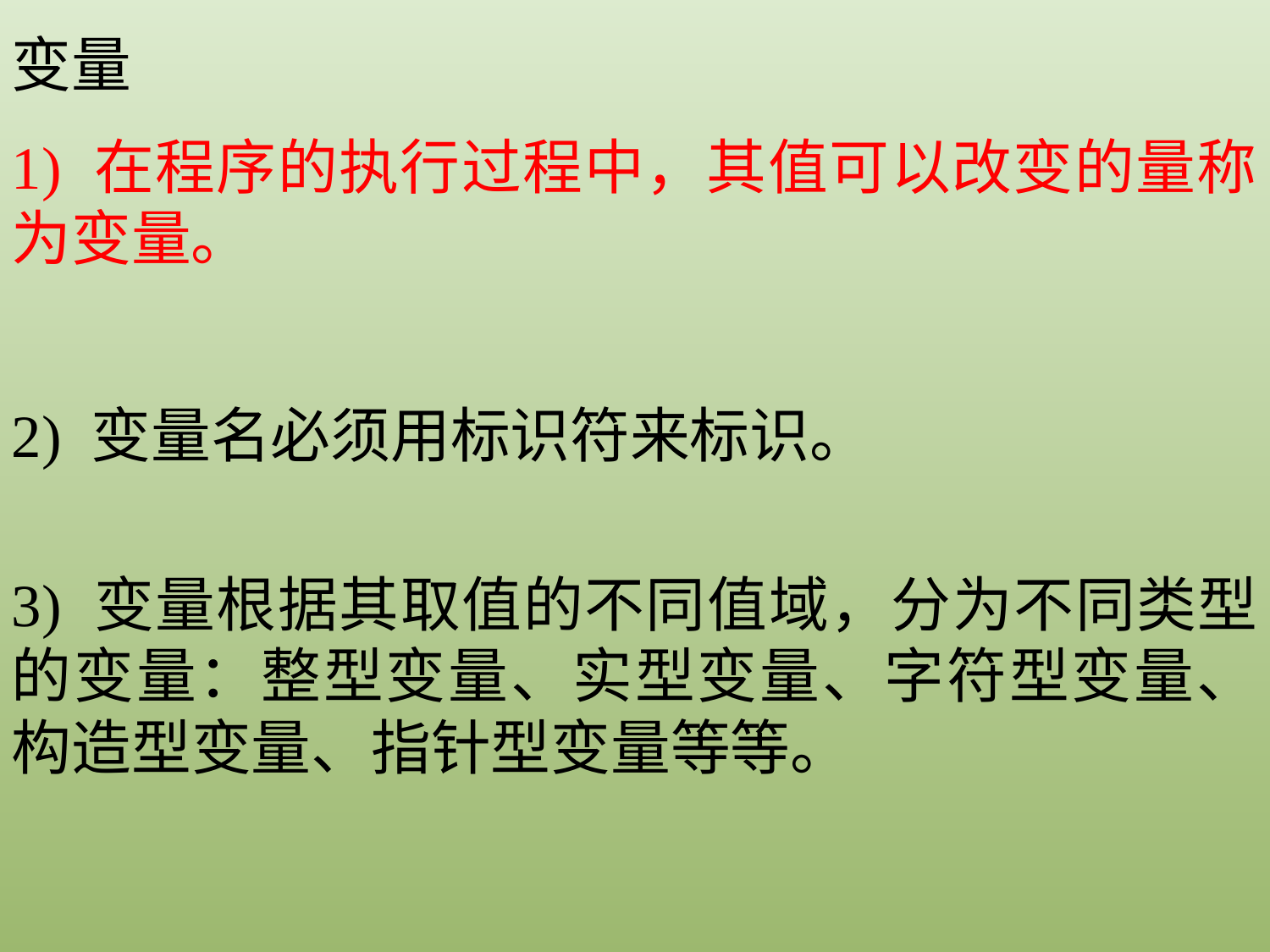

变量
1) 在程序的执行过程中，其值可以改变的量称为变量。
2) 变量名必须用标识符来标识。
3) 变量根据其取值的不同值域，分为不同类型的变量：整型变量、实型变量、字符型变量、构造型变量、指针型变量等等。
47